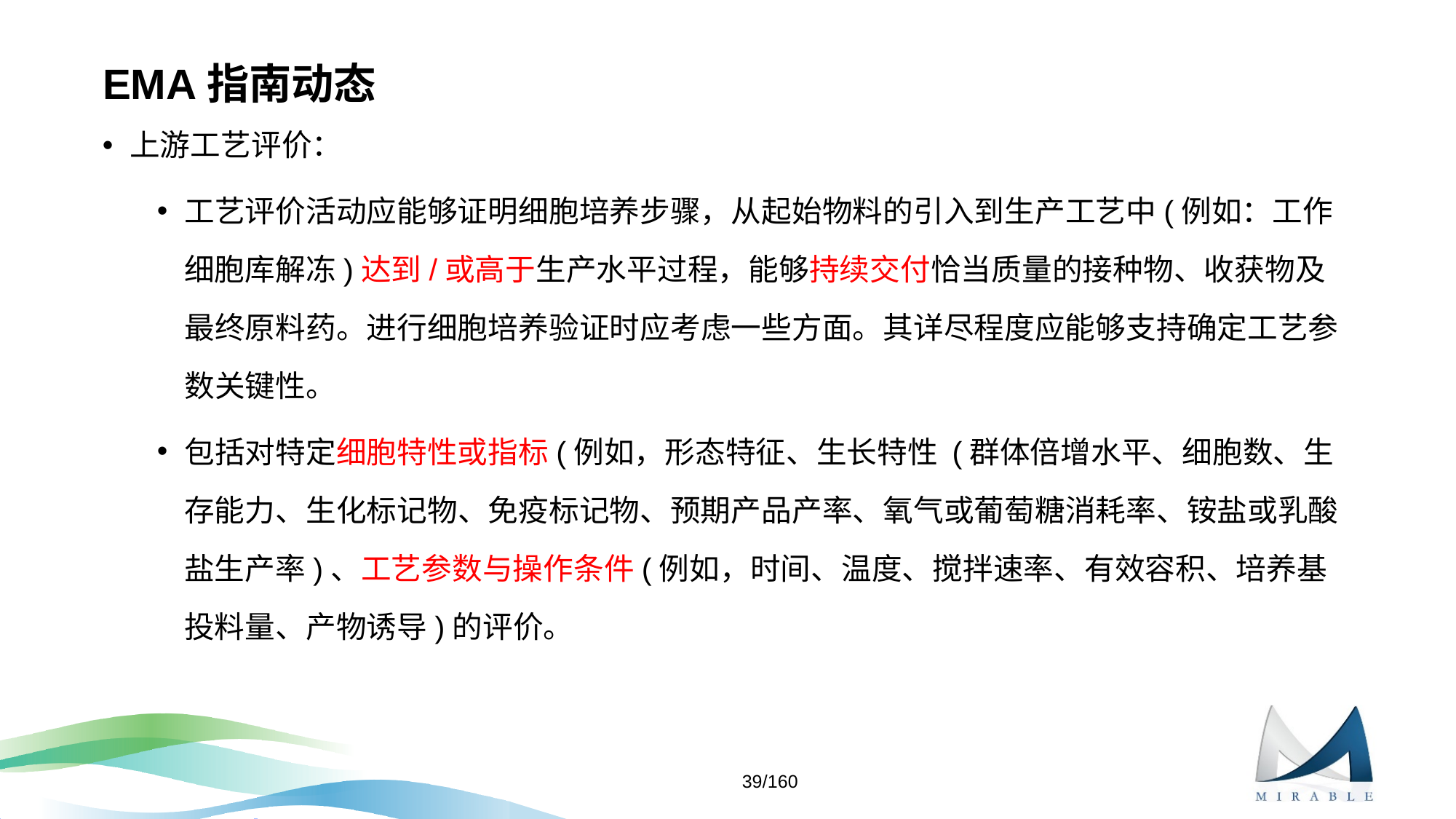

# EMA指南动态
上游工艺评价：
工艺评价活动应能够证明细胞培养步骤，从起始物料的引入到生产工艺中(例如：工作细胞库解冻)达到/或高于生产水平过程，能够持续交付恰当质量的接种物、收获物及最终原料药。进行细胞培养验证时应考虑一些方面。其详尽程度应能够支持确定工艺参数关键性。
包括对特定细胞特性或指标(例如，形态特征、生长特性 (群体倍增水平、细胞数、生存能力、生化标记物、免疫标记物、预期产品产率、氧气或葡萄糖消耗率、铵盐或乳酸盐生产率)、工艺参数与操作条件(例如，时间、温度、搅拌速率、有效容积、培养基投料量、产物诱导)的评价。
39/160